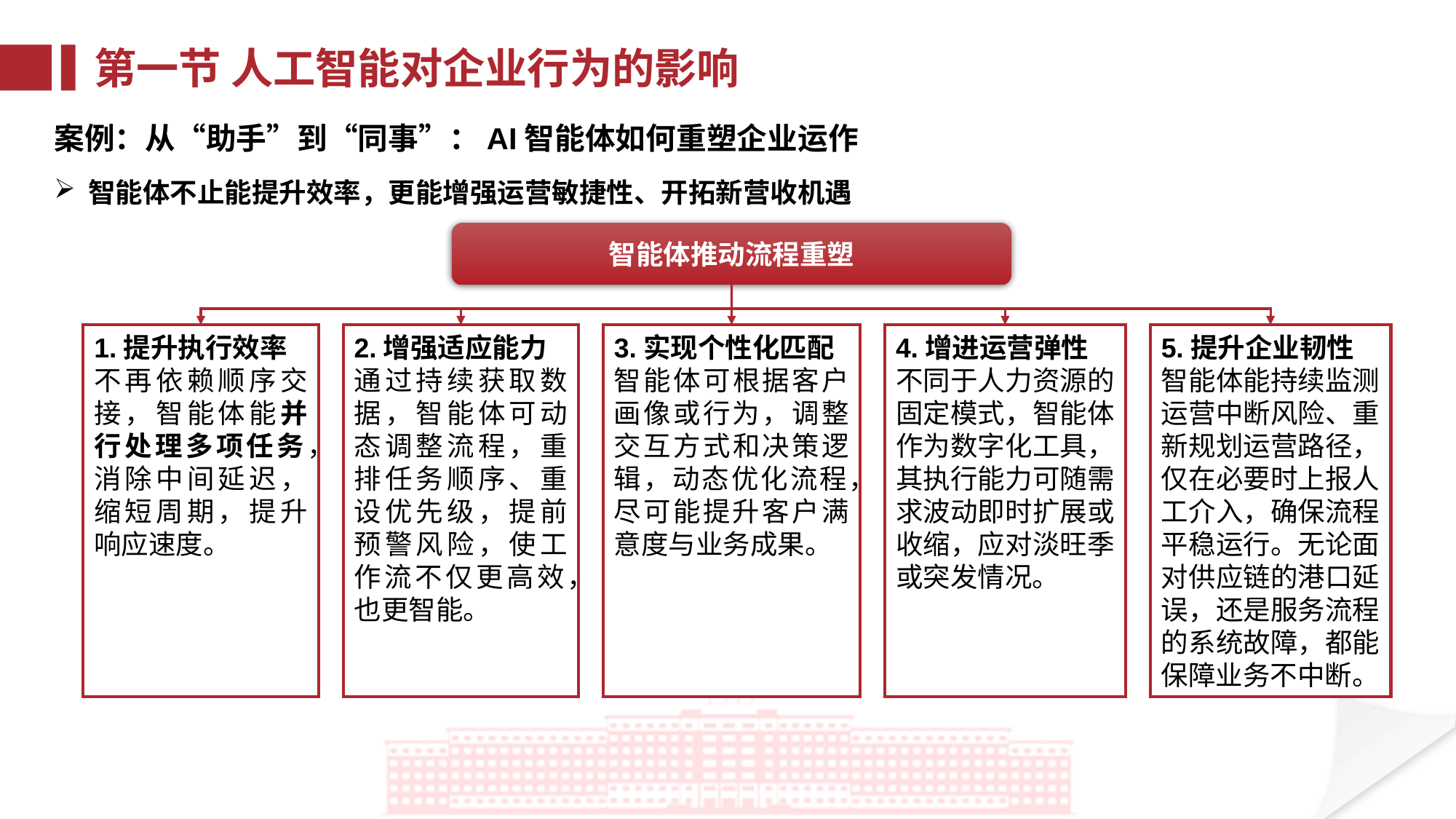

第一节 人工智能对企业行为的影响
案例：从“助手”到“同事”：AI智能体如何重塑企业运作
智能体不止能提升效率，更能增强运营敏捷性、开拓新营收机遇
智能体推动流程重塑
4.增进运营弹性
不同于人力资源的固定模式，智能体作为数字化工具，其执行能力可随需求波动即时扩展或收缩，应对淡旺季或突发情况。
5.提升企业韧性
智能体能持续监测运营中断风险、重新规划运营路径，仅在必要时上报人工介入，确保流程平稳运行。无论面对供应链的港口延误，还是服务流程的系统故障，都能保障业务不中断。
1.提升执行效率
不再依赖顺序交接，智能体能并行处理多项任务，消除中间延迟，缩短周期，提升响应速度。
2.增强适应能力
通过持续获取数据，智能体可动态调整流程，重排任务顺序、重设优先级，提前预警风险，使工作流不仅更高效，也更智能。
3.实现个性化匹配
智能体可根据客户画像或行为，调整交互方式和决策逻辑，动态优化流程，尽可能提升客户满意度与业务成果。